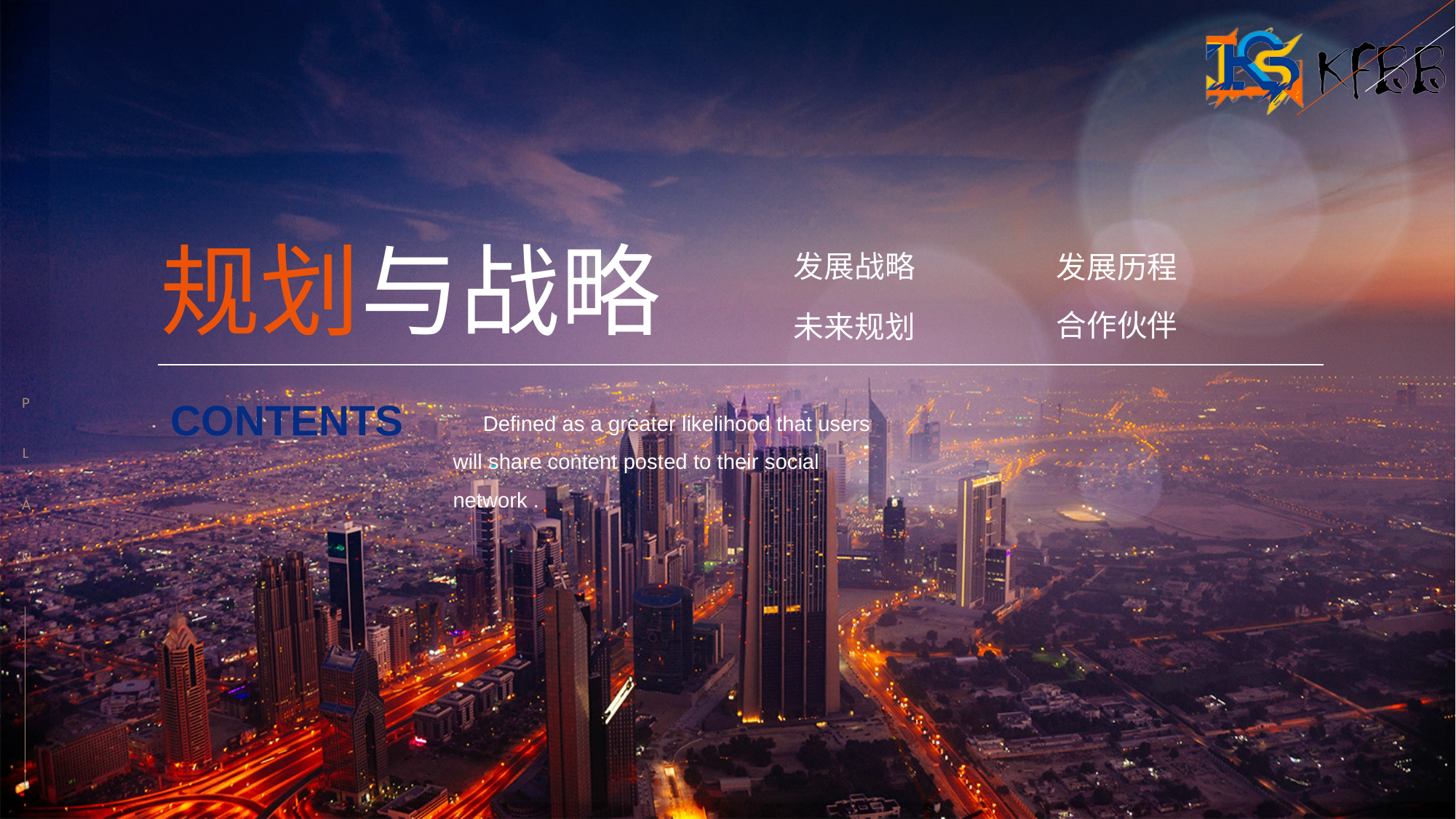

规划与战略
发展战略

发展历程

合作伙伴

未来规划

P
 L
A
N
CONTENTS
     Defined as a greater likelihood that users will share content posted to their social network .